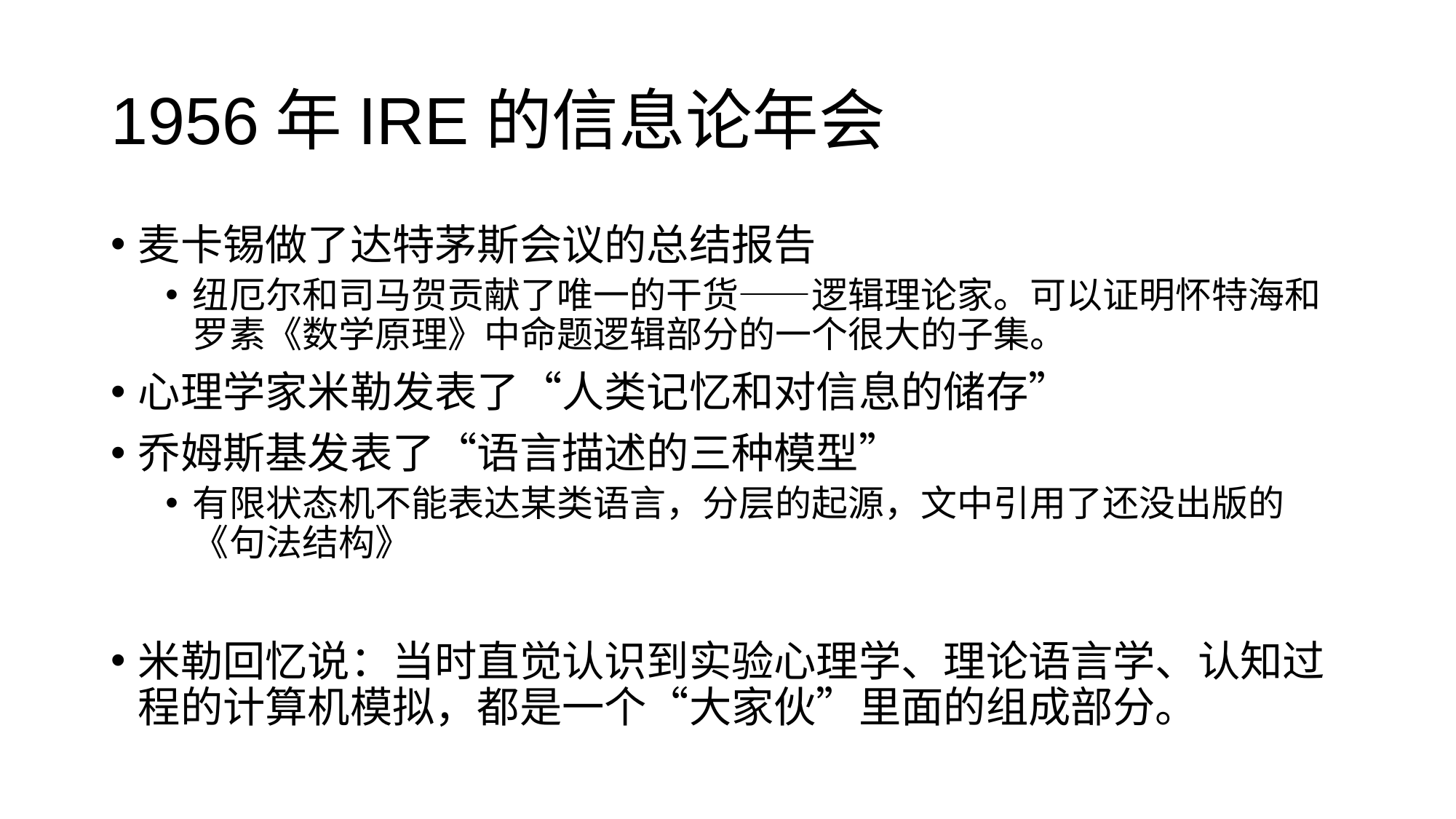

# 1956年IRE的信息论年会
麦卡锡做了达特茅斯会议的总结报告
纽厄尔和司马贺贡献了唯一的干货——逻辑理论家。可以证明怀特海和罗素《数学原理》中命题逻辑部分的一个很大的子集。
心理学家米勒发表了“人类记忆和对信息的储存”
乔姆斯基发表了“语言描述的三种模型”
有限状态机不能表达某类语言，分层的起源，文中引用了还没出版的《句法结构》

米勒回忆说：当时直觉认识到实验心理学、理论语言学、认知过程的计算机模拟，都是一个“大家伙”里面的组成部分。